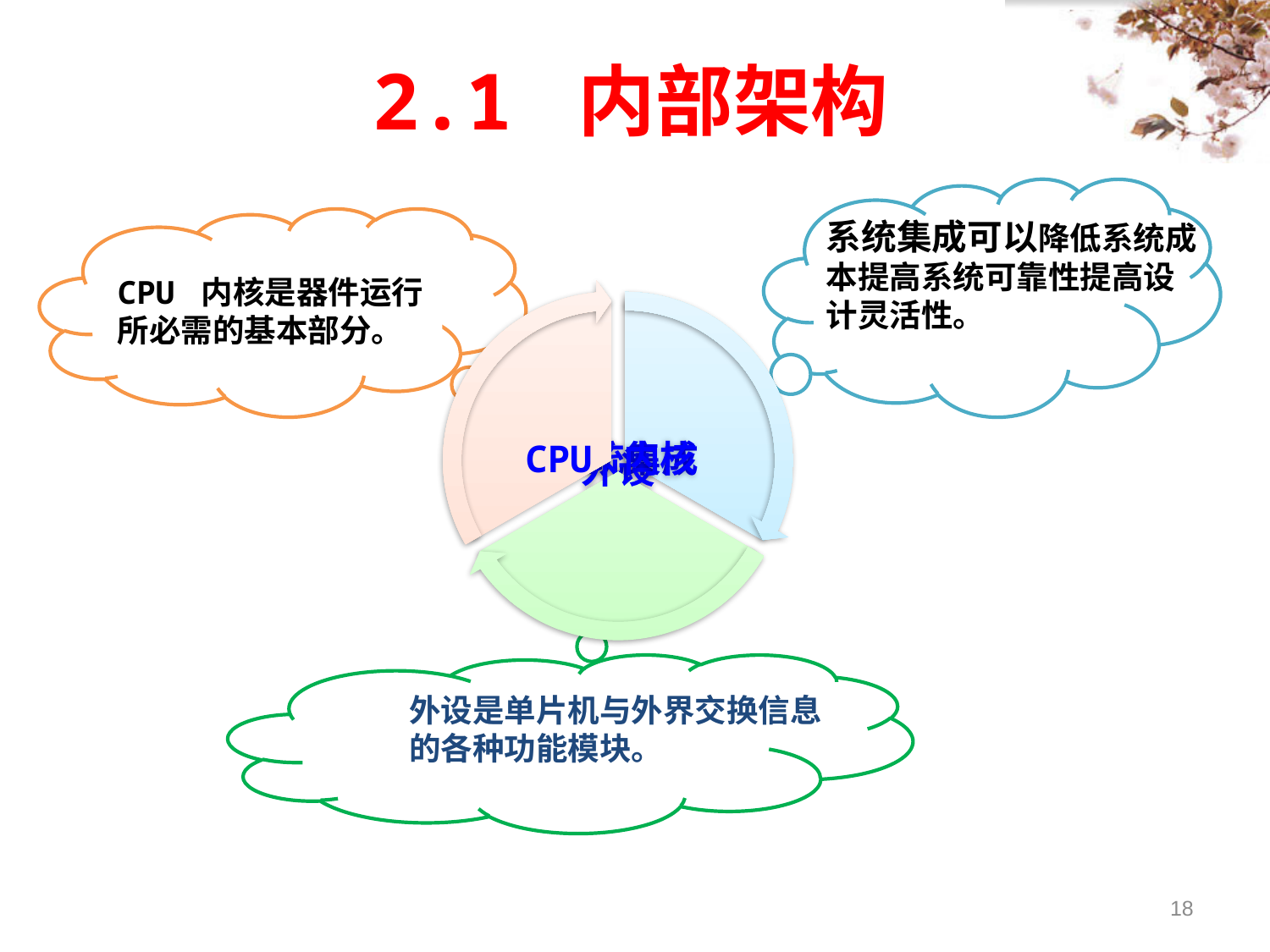

# 2.1 内部架构

系统集成可以降低系统成本提高系统可靠性提高设计灵活性。
系统集成
外设
CPU 内核
CPU 内核是器件运行所必需的基本部分。

外设是单片机与外界交换信息的各种功能模块。

18